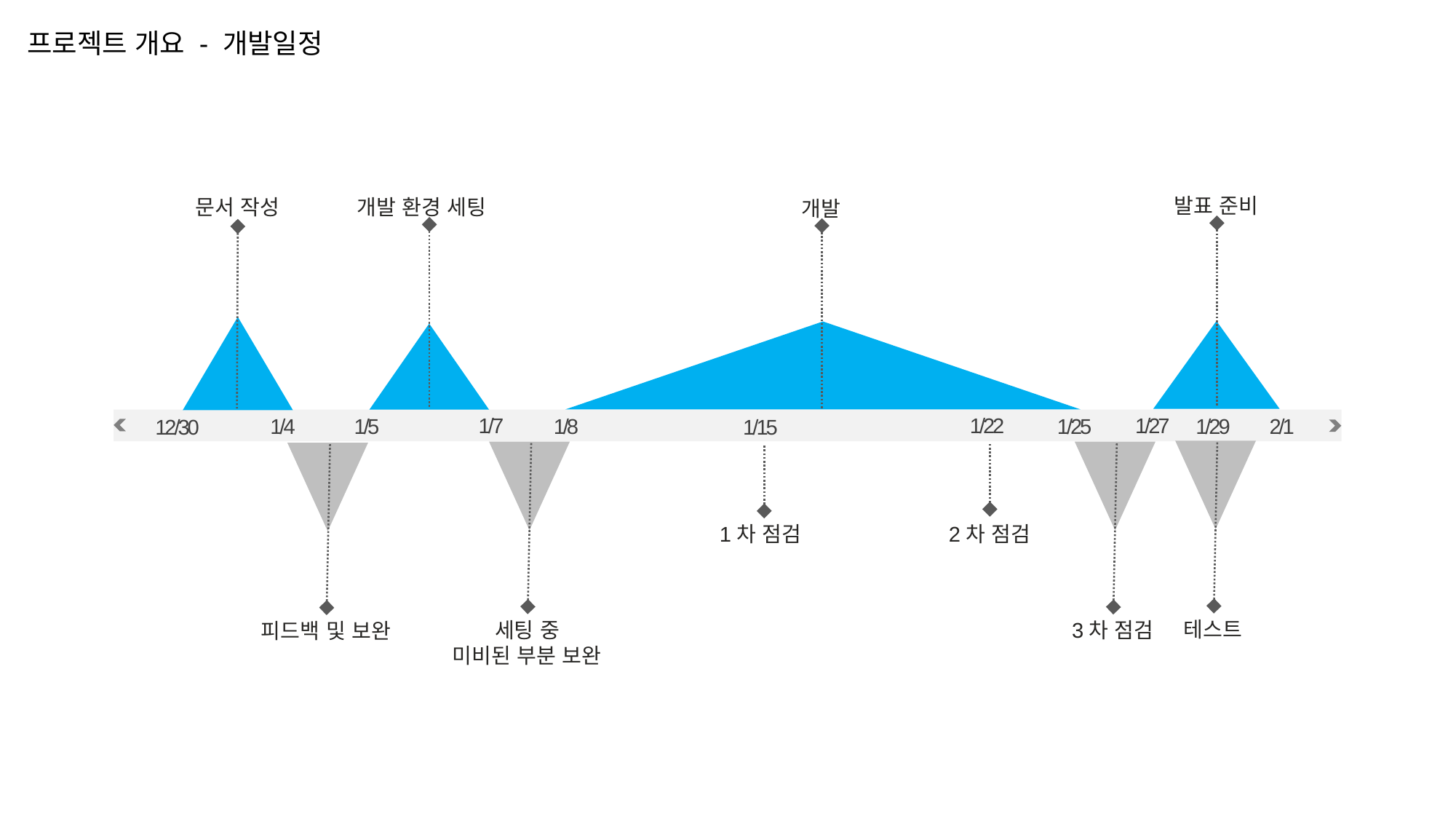

프로젝트 개요 - 개발일정
발표 준비
개발 환경 세팅
문서 작성
개발

1/27
1/7
1/22
1/25
1/29
2/1
1/8
1/4
1/5
12/30
1/15

2차 점검
1차 점검
테스트
세팅 중
미비된 부분 보완
3차 점검
피드백 및 보완